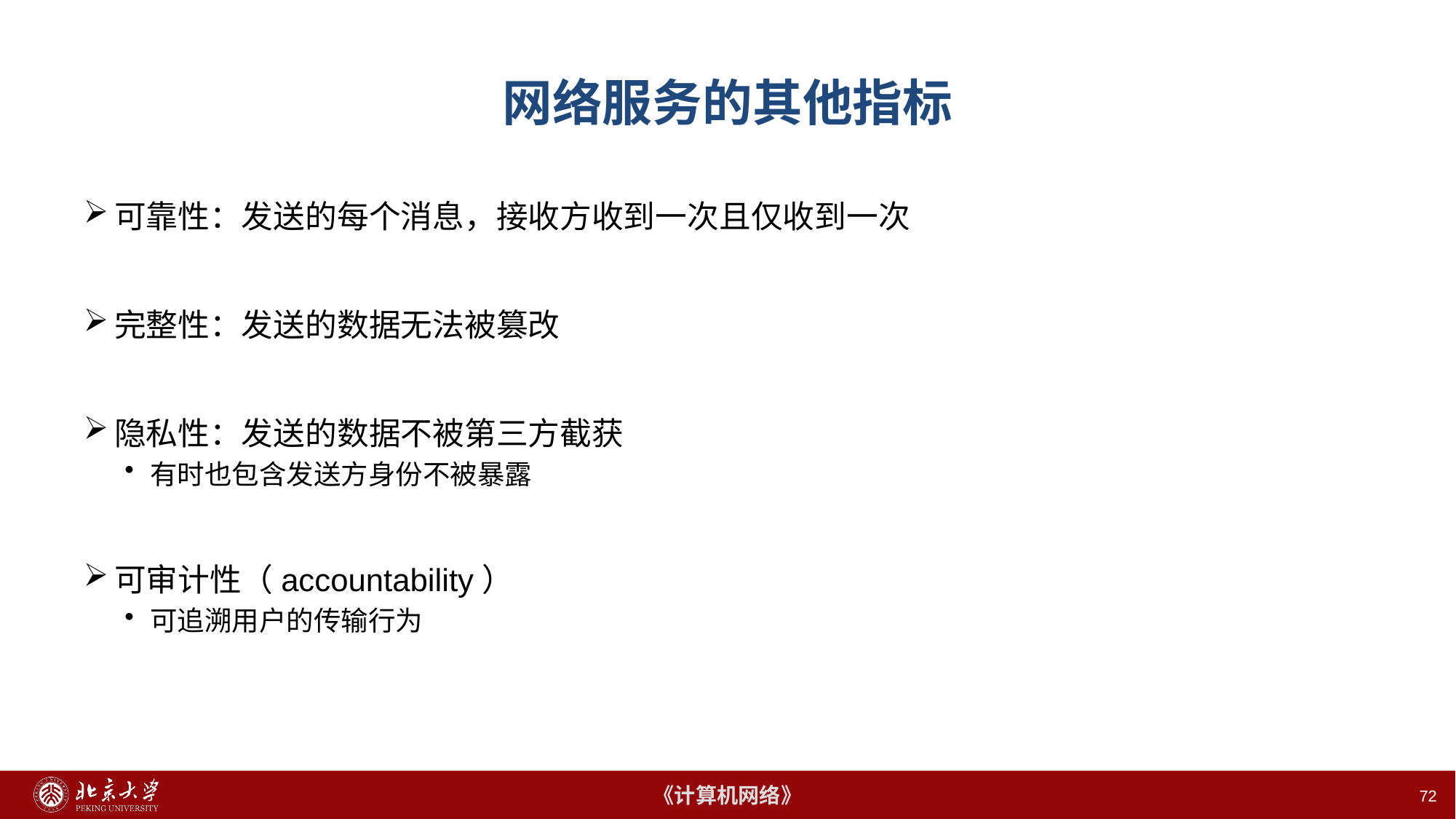

# 网络服务的其他指标
可靠性：发送的每个消息，接收方收到一次且仅收到一次

完整性：发送的数据无法被篡改

隐私性：发送的数据不被第三方截获
有时也包含发送方身份不被暴露

可审计性（accountability）
可追溯用户的传输行为
72